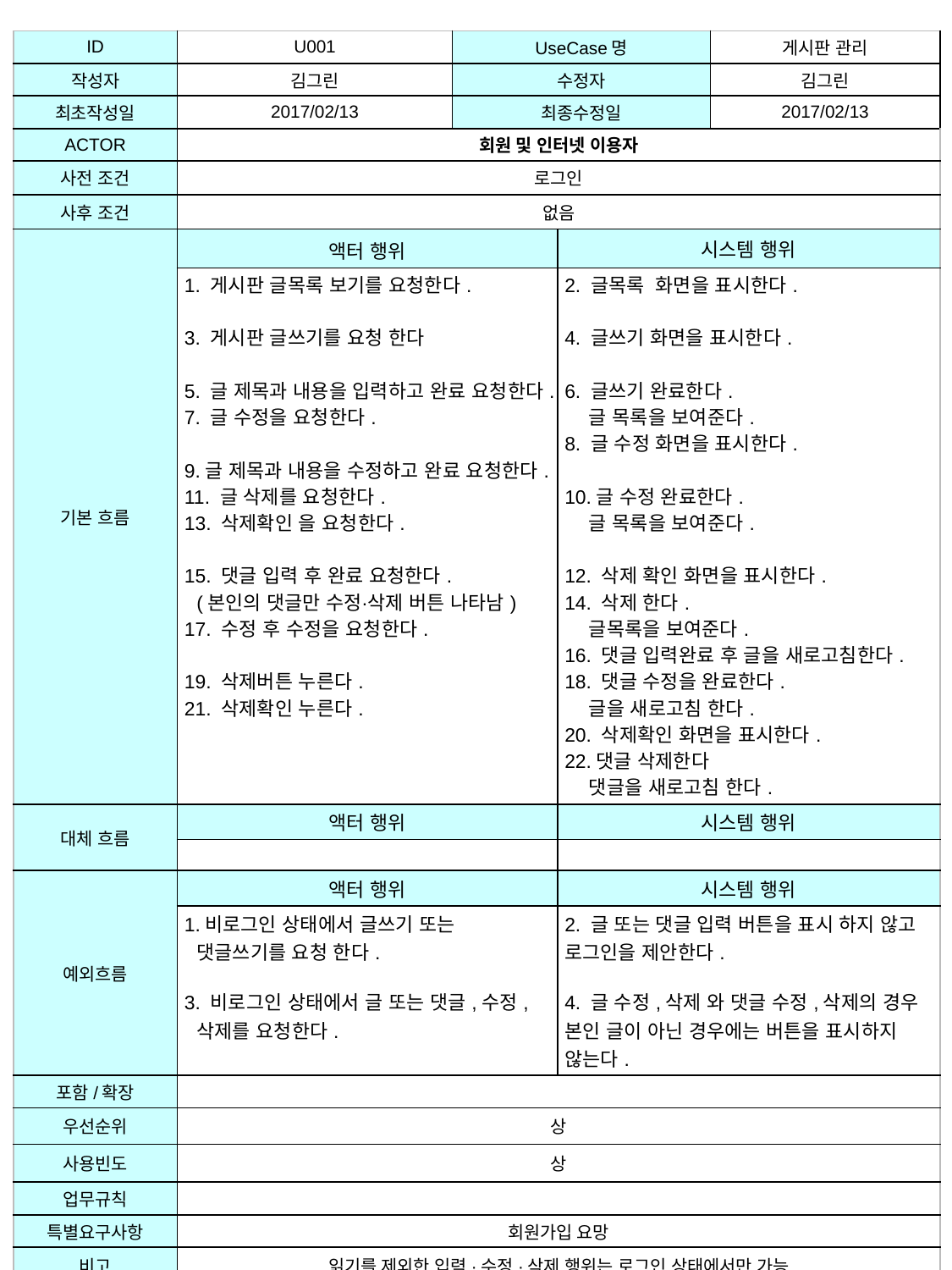

| ID | U001 | UseCase명 |  | 게시판 관리 |
| --- | --- | --- | --- | --- |
| 작성자 | 김그린 | 수정자 |  | 김그린 |
| 최초작성일 | 2017/02/13 | 최종수정일 |  | 2017/02/13 |
| ACTOR | 회원 및 인터넷 이용자 |  |  |  |
| 사전 조건 | 로그인 |  |  |  |
| 사후 조건 | 없음 |  |  |  |
| 기본 흐름 | 액터 행위 |  | 시스템 행위 |  |
|  | 1. 게시판 글목록 보기를 요청한다. 3. 게시판 글쓰기를 요청 한다 5. 글 제목과 내용을 입력하고 완료 요청한다. 7. 글 수정을 요청한다. 9.글 제목과 내용을 수정하고 완료 요청한다. 11. 글 삭제를 요청한다. 13. 삭제확인 을 요청한다. 15. 댓글 입력 후 완료 요청한다. (본인의 댓글만 수정∙삭제 버튼 나타남) 17. 수정 후 수정을 요청한다. 19. 삭제버튼 누른다. 21. 삭제확인 누른다. |  | 2. 글목록 화면을 표시한다. 4. 글쓰기 화면을 표시한다. 6. 글쓰기 완료한다. 글 목록을 보여준다. 8. 글 수정 화면을 표시한다. 10.글 수정 완료한다. 글 목록을 보여준다. 12. 삭제 확인 화면을 표시한다. 14. 삭제 한다. 글목록을 보여준다. 16. 댓글 입력완료 후 글을 새로고침한다. 18. 댓글 수정을 완료한다. 글을 새로고침 한다. 20. 삭제확인 화면을 표시한다. 22.댓글 삭제한다 댓글을 새로고침 한다. |  |
| 대체 흐름 | 액터 행위 |  | 시스템 행위 |  |
|  |  |  |  |  |
| 예외흐름 | 액터 행위 |  | 시스템 행위 |  |
|  | 1.비로그인 상태에서 글쓰기 또는 댓글쓰기를 요청 한다. 3. 비로그인 상태에서 글 또는 댓글,수정,삭제를 요청한다. |  | 2. 글 또는 댓글 입력 버튼을 표시 하지 않고 로그인을 제안한다. 4. 글 수정,삭제 와 댓글 수정,삭제의 경우 본인 글이 아닌 경우에는 버튼을 표시하지 않는다. |  |
| 포함/확장 |  |  |  |  |
| 우선순위 | 상 |  |  |  |
| 사용빈도 | 상 |  |  |  |
| 업무규칙 |  |  |  |  |
| 특별요구사항 | 회원가입 요망 |  |  |  |
| 비고 | 읽기를 제외한 입력 ∙ 수정 ∙ 삭제 행위는 로그인 상태에서만 가능 |  |  |  |